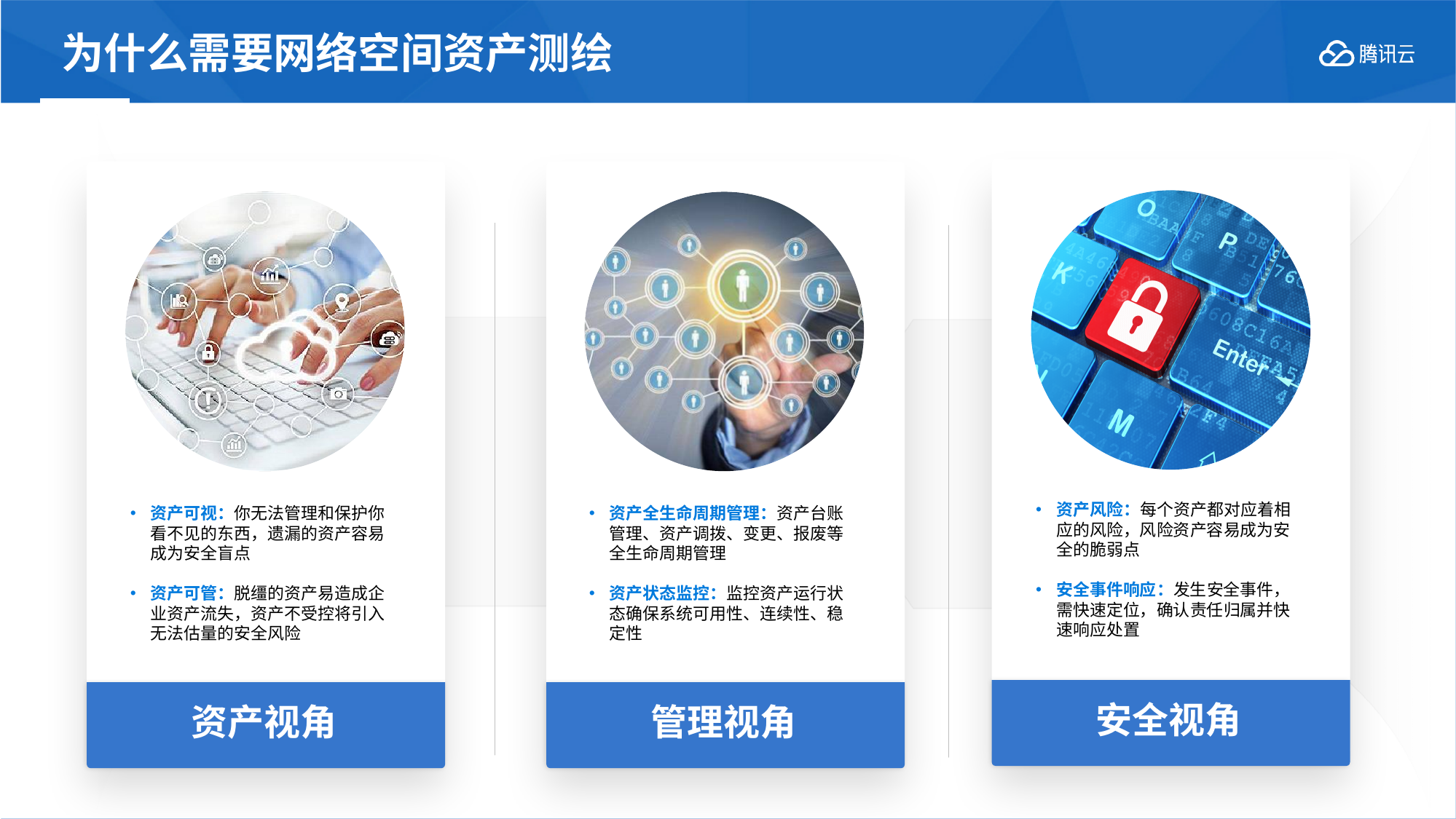

# 为什么需要网络空间资产测绘

安全视角

资产视角

管理视角

资产风险：每个资产都对应着相应的风险，风险资产容易成为安全的脆弱点

安全事件响应：发生安全事件，需快速定位，确认责任归属并快速响应处置

资产可视：你无法管理和保护你看不见的东西，遗漏的资产容易成为安全盲点

资产可管：脱缰的资产易造成企业资产流失，资产不受控将引入无法估量的安全风险

资产全生命周期管理：资产台账管理、资产调拨、变更、报废等全生命周期管理

资产状态监控：监控资产运行状态确保系统可用性、连续性、稳定性